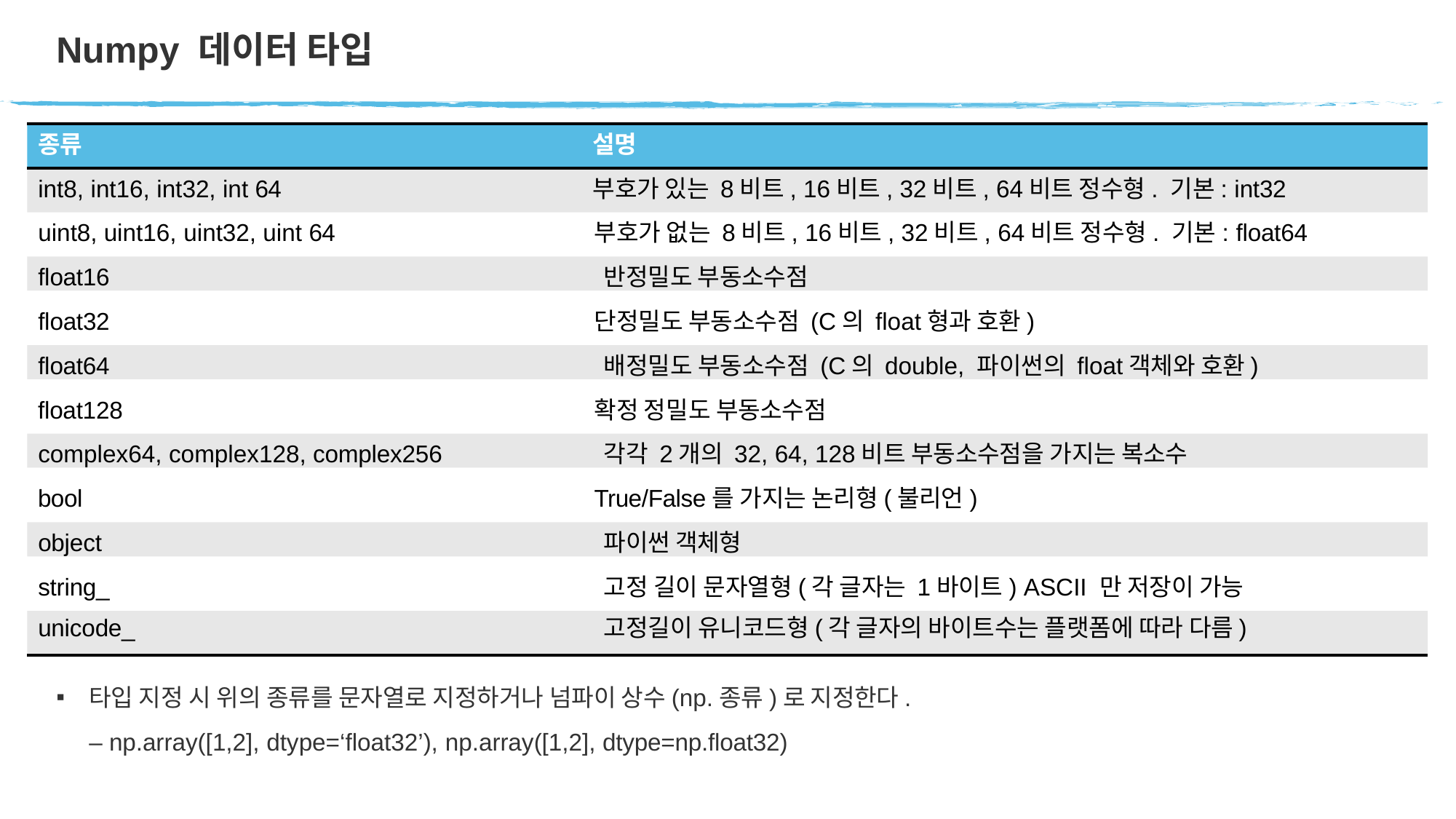

# Numpy 데이터 타입

종류
설명
int8, int16, int32, int 64
부호가 있는 8비트, 16비트, 32비트, 64비트 정수형. 기본: int32
uint8, uint16, uint32, uint 64	부호가 없는 8비트, 16비트, 32비트, 64비트 정수형. 기본: float64
float16	반정밀도 부동소수점
float32	단정밀도 부동소수점 (C의 float형과 호환)
float64	배정밀도 부동소수점 (C의 double, 파이썬의 float객체와 호환)
float128	확정 정밀도 부동소수점
complex64, complex128, complex256	각각 2개의 32, 64, 128비트 부동소수점을 가지는 복소수
bool	True/False를 가지는 논리형(불리언)
object	파이썬 객체형
string_	고정 길이 문자열형(각 글자는 1바이트) ASCII 만 저장이 가능
unicode_	고정길이 유니코드형(각 글자의 바이트수는 플랫폼에 따라 다름)
타입 지정 시 위의 종류를 문자열로 지정하거나 넘파이 상수(np.종류)로 지정한다.
– np.array([1,2], dtype=‘float32’), np.array([1,2], dtype=np.float32)